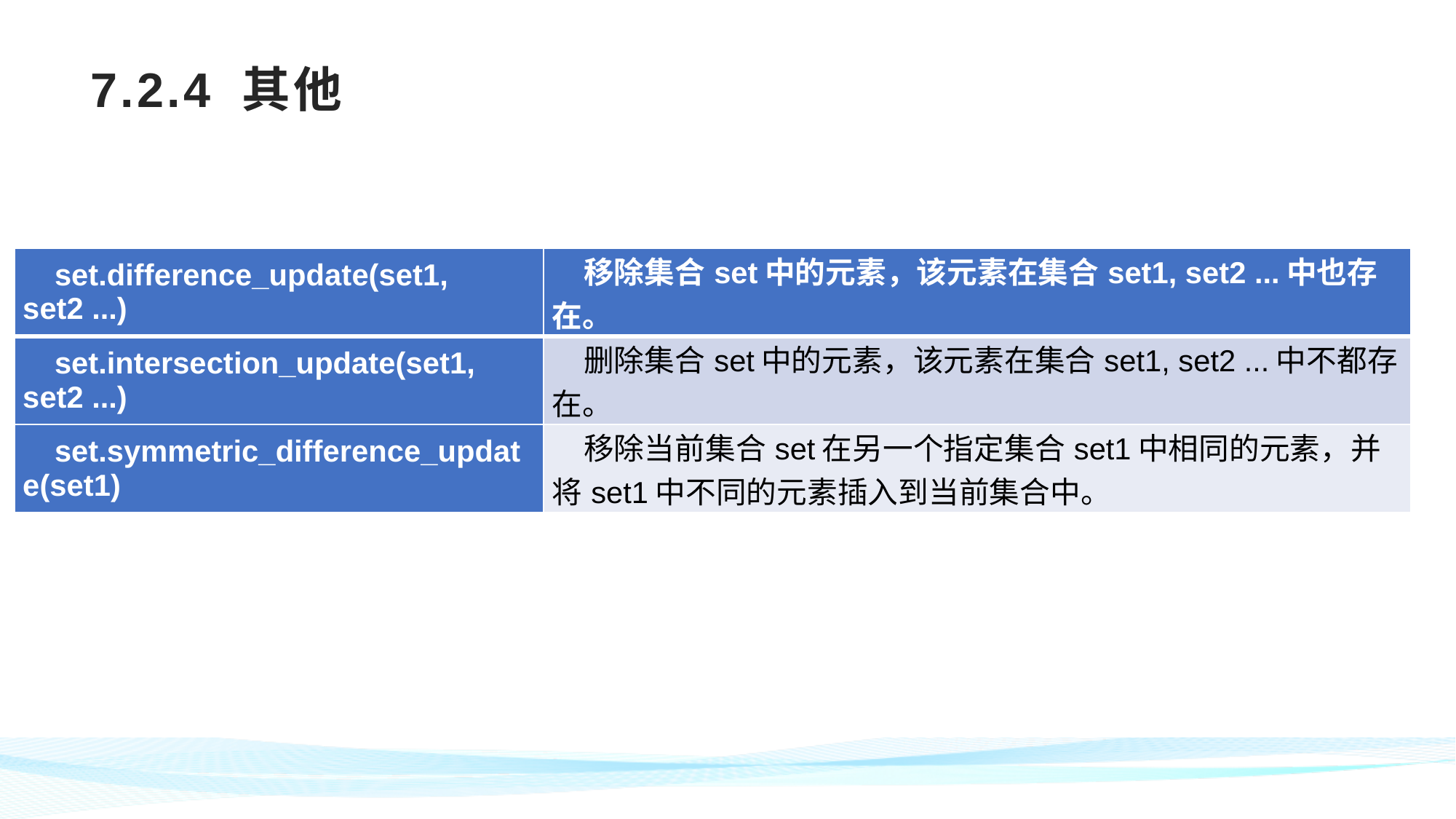

# 7.2.4 其他
| set.difference\_update(set1, set2 ...) | 移除集合set中的元素，该元素在集合set1, set2 ...中也存在。 |
| --- | --- |
| set.intersection\_update(set1, set2 ...) | 删除集合set中的元素，该元素在集合set1, set2 ...中不都存在。 |
| set.symmetric\_difference\_update(set1) | 移除当前集合set在另一个指定集合set1中相同的元素，并将set1中不同的元素插入到当前集合中。 |
89